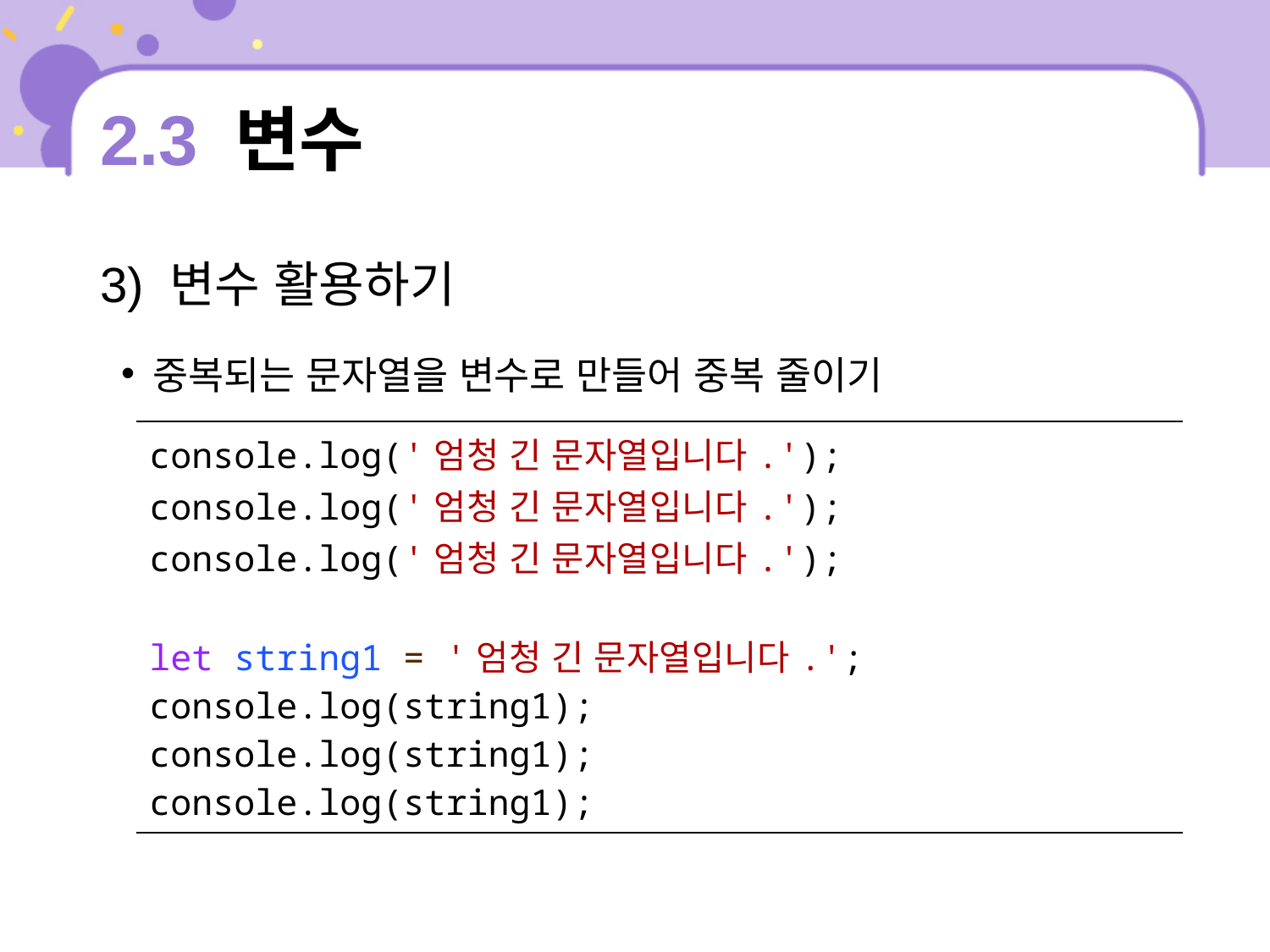

# 2.3 변수
3) 변수 활용하기

중복되는 문자열을 변수로 만들어 중복 줄이기

| console.log('엄청 긴 문자열입니다.'); console.log('엄청 긴 문자열입니다.'); console.log('엄청 긴 문자열입니다.'); let string1 = '엄청 긴 문자열입니다.'; console.log(string1); console.log(string1); console.log(string1); |
| --- |